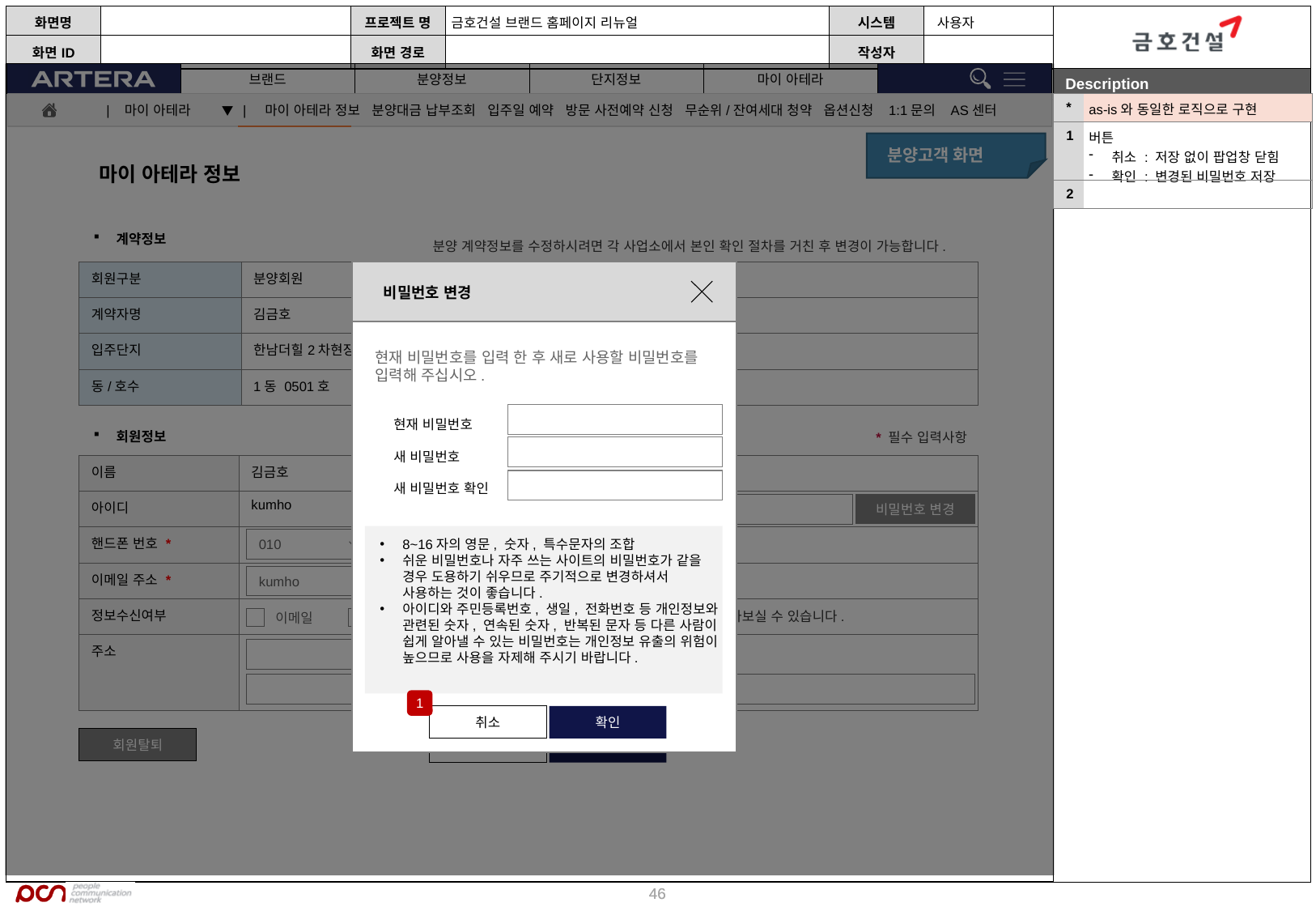

| \* | as-is와 동일한 로직으로 구현 |
| --- | --- |
| 1 | 버튼 취소 : 저장 없이 팝업창 닫힘 확인 : 변경된 비밀번호 저장 |
| 2 |  |
|   마이 아테라        ▼  |    마이 아테라 정보   분양대금 납부조회   입주일 예약   방문 사전예약 신청   무순위/잔여세대 청약   옵션신청   1:1문의   AS센터

분양고객 화면
마이 아테라 정보
계약정보
분양 계약정보를 수정하시려면 각 사업소에서 본인 확인 절차를 거친 후 변경이 가능합니다.

비밀번호 변경
현재 비밀번호를 입력 한 후 새로 사용할 비밀번호를 입력해 주십시오.
| 회원구분 | 분양회원 |
| --- | --- |
| 계약자명 | 김금호 |
| 입주단지 | 한남더힐2차현장 101동/0501 |
| 동/호수 | 1동 0501호 |
현재 비밀번호
새 비밀번호
새 비밀번호 확인

회원정보
* 필수 입력사항
| 이름 | 김금호 |  |  |
| --- | --- | --- | --- |
| 아이디 | kumho | 비밀번호 |  |
| 핸드폰 번호 \* |  |  |  |
| 이메일 주소 \* |  |  |  |
| 정보수신여부 |  |  |  |
| 주소 |  |  |  |
비밀번호 변경

-
-
010

1234
5678
8~16자의 영문, 숫자, 특수문자의 조합
쉬운 비밀번호나 자주 쓰는 사이트의 비밀번호가 같을 경우 도용하기 쉬우므로 주기적으로 변경하셔서 사용하는 것이 좋습니다.
아이디와 주민등록번호, 생일, 전화번호 등 개인정보와 관련된 숫자, 연속된 숫자, 반복된 문자 등 다른 사람이 쉽게 알아낼 수 있는 비밀번호는 개인정보 유출의 위험이 높으므로 사용을 자제해 주시기 바랍니다.
kumho
naver.com
naver.com

@
금호 아테라에서 제공하는 정보를 받아보실 수 있습니다.
이메일

SMS(문자메시지)

우편번호

1
취소
확인
회원탈퇴
취소
수정